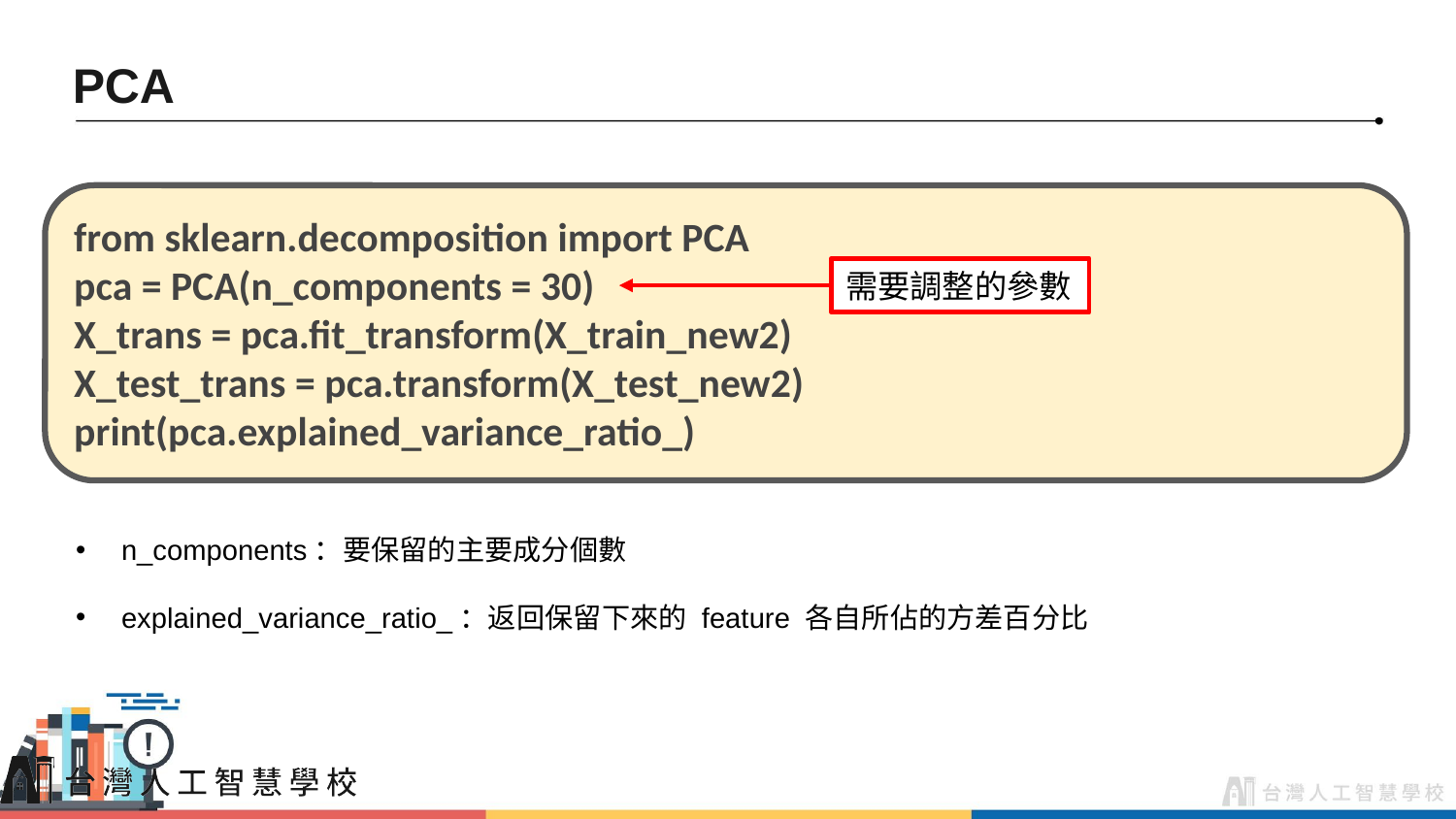

# PCA
from sklearn.decomposition import PCA
pca = PCA(n_components = 30)
X_trans = pca.fit_transform(X_train_new2)
X_test_trans = pca.transform(X_test_new2) print(pca.explained_variance_ratio_)
需要調整的參數
n_components：要保留的主要成分個數

explained_variance_ratio_：返回保留下來的 feature 各自所佔的方差百分比